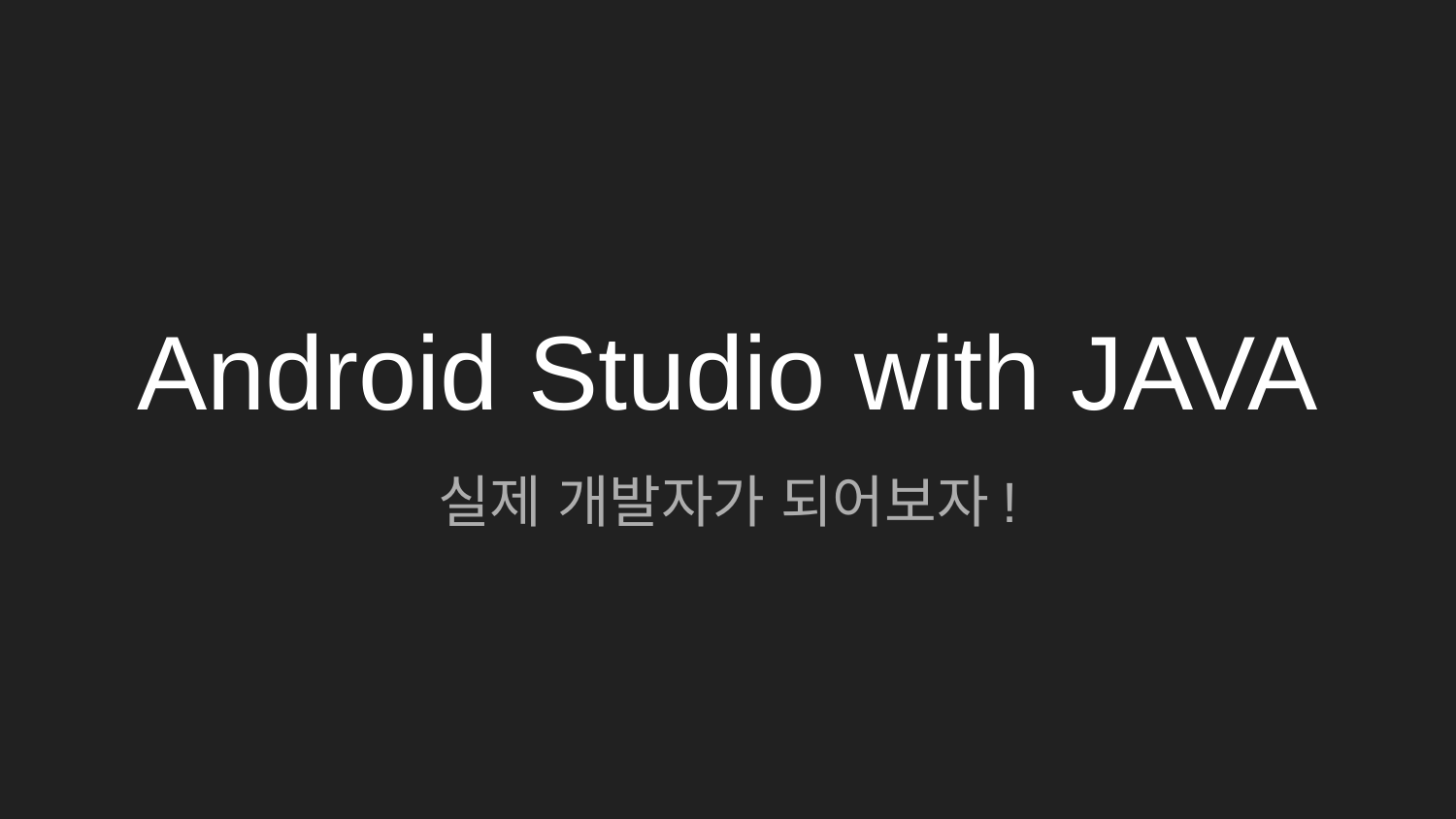

# Android Studio with JAVA
실제 개발자가 되어보자!